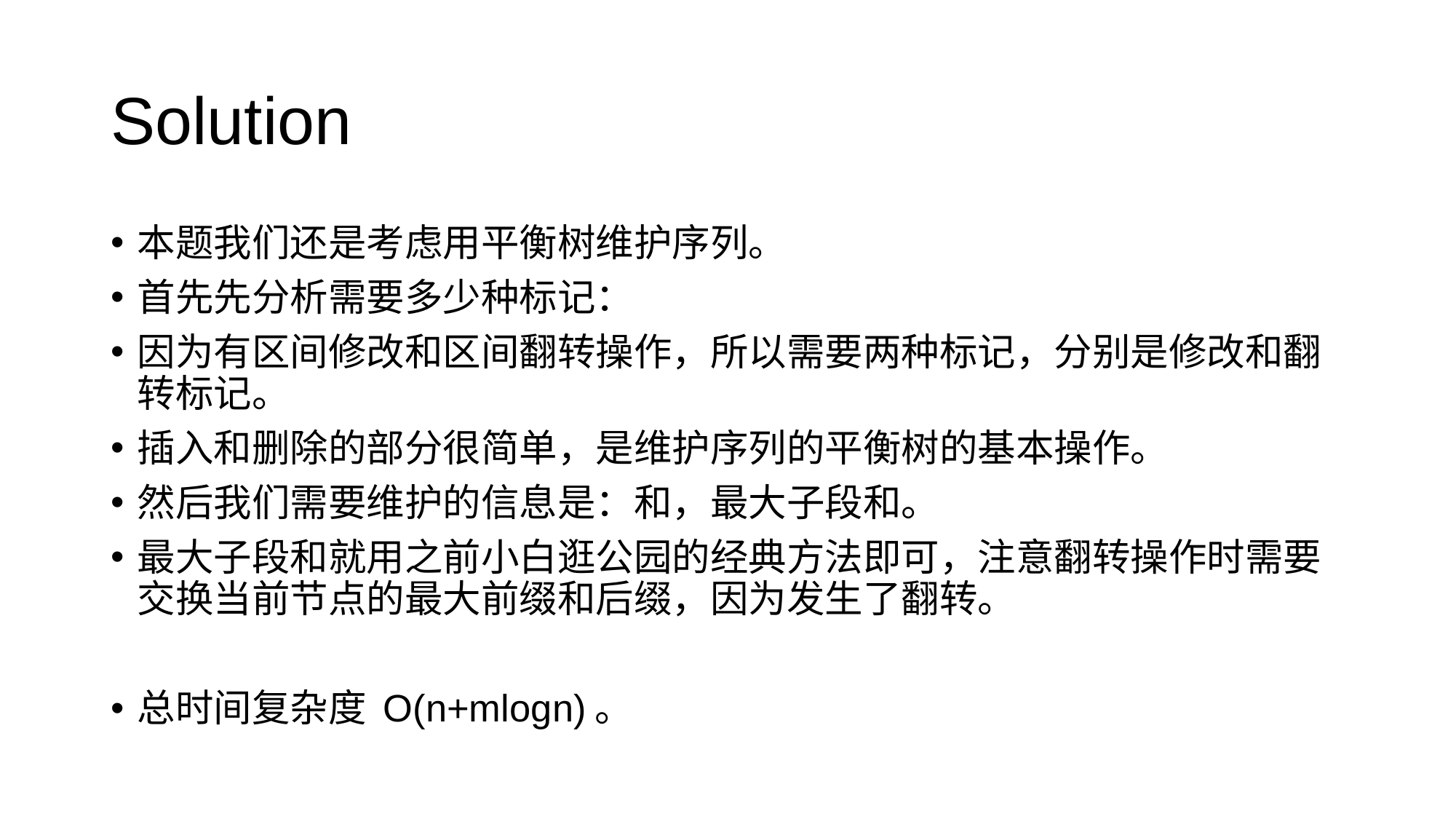

# Solution
本题我们还是考虑用平衡树维护序列。
首先先分析需要多少种标记：
因为有区间修改和区间翻转操作，所以需要两种标记，分别是修改和翻转标记。
插入和删除的部分很简单，是维护序列的平衡树的基本操作。
然后我们需要维护的信息是：和，最大子段和。
最大子段和就用之前小白逛公园的经典方法即可，注意翻转操作时需要交换当前节点的最大前缀和后缀，因为发生了翻转。

总时间复杂度 O(n+mlogn)。